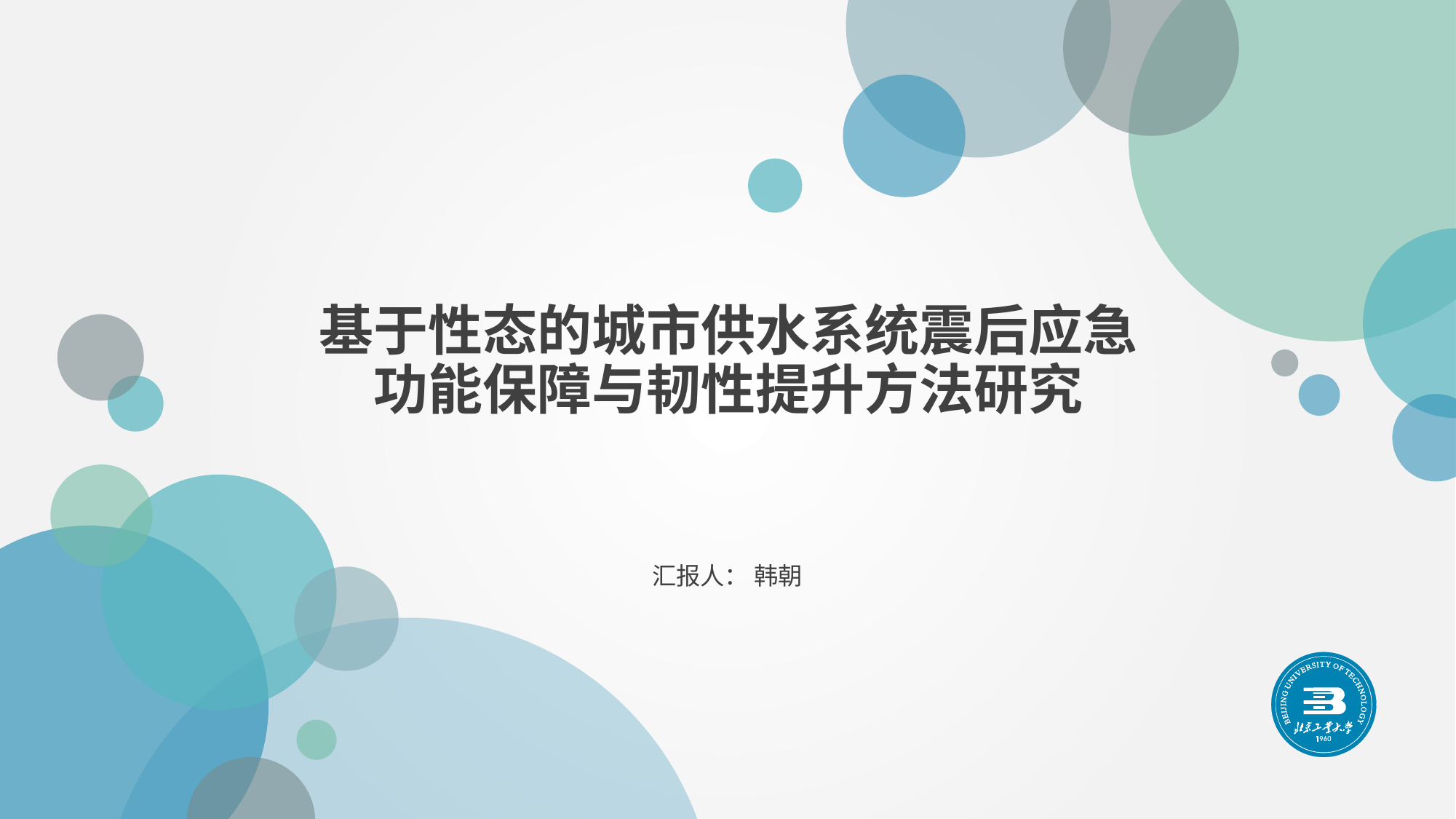

基于性态的城市供水系统震后应急功能保障与韧性提升方法研究
汇报人： 韩朝